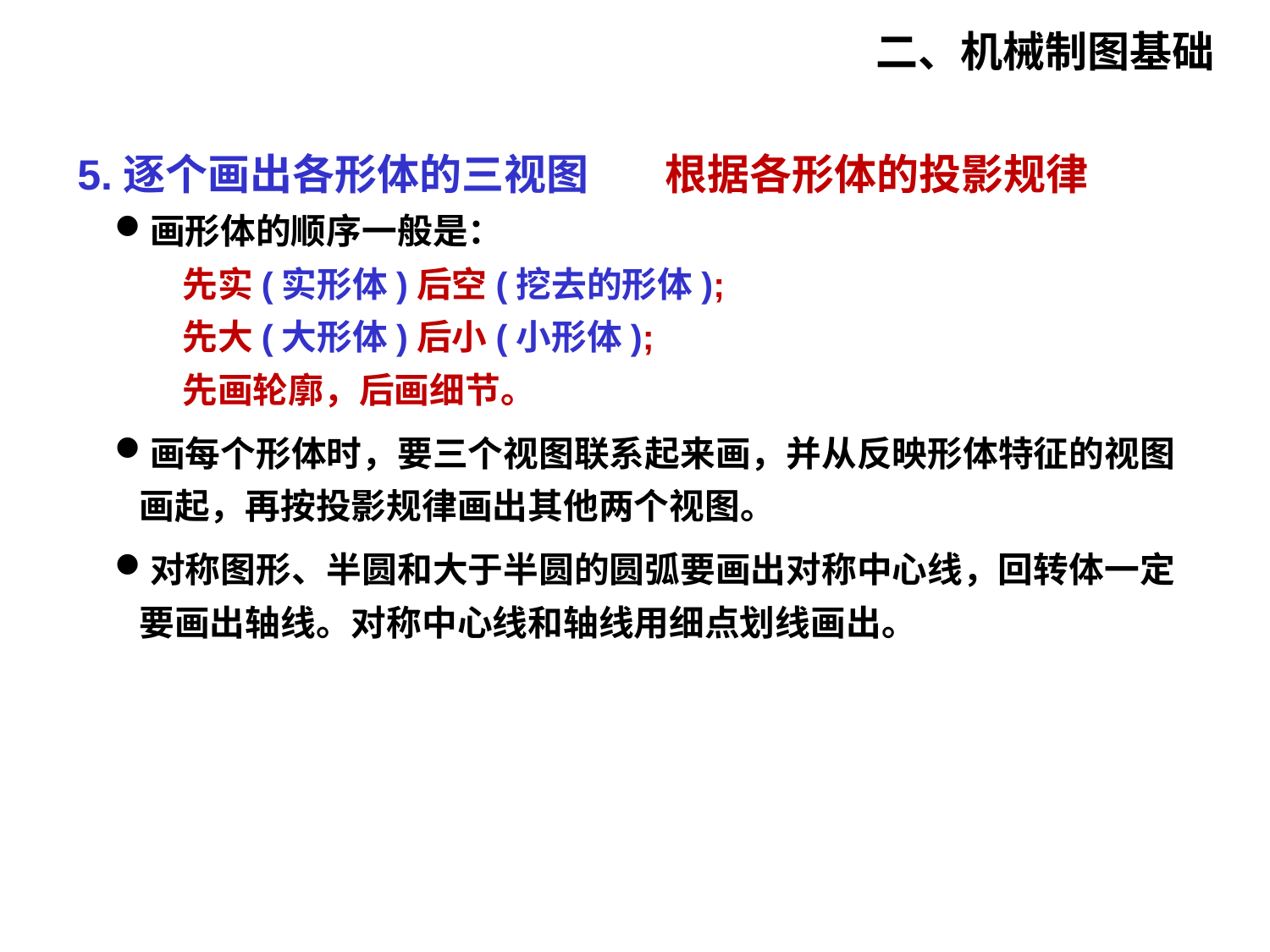

二、机械制图基础
5.逐个画出各形体的三视图        根据各形体的投影规律
画形体的顺序一般是：
            先实(实形体)后空(挖去的形体);
            先大(大形体)后小(小形体);
            先画轮廓，后画细节。
画每个形体时，要三个视图联系起来画，并从反映形体特征的视图画起，再按投影规律画出其他两个视图。
对称图形、半圆和大于半圆的圆弧要画出对称中心线，回转体一定要画出轴线。对称中心线和轴线用细点划线画出。